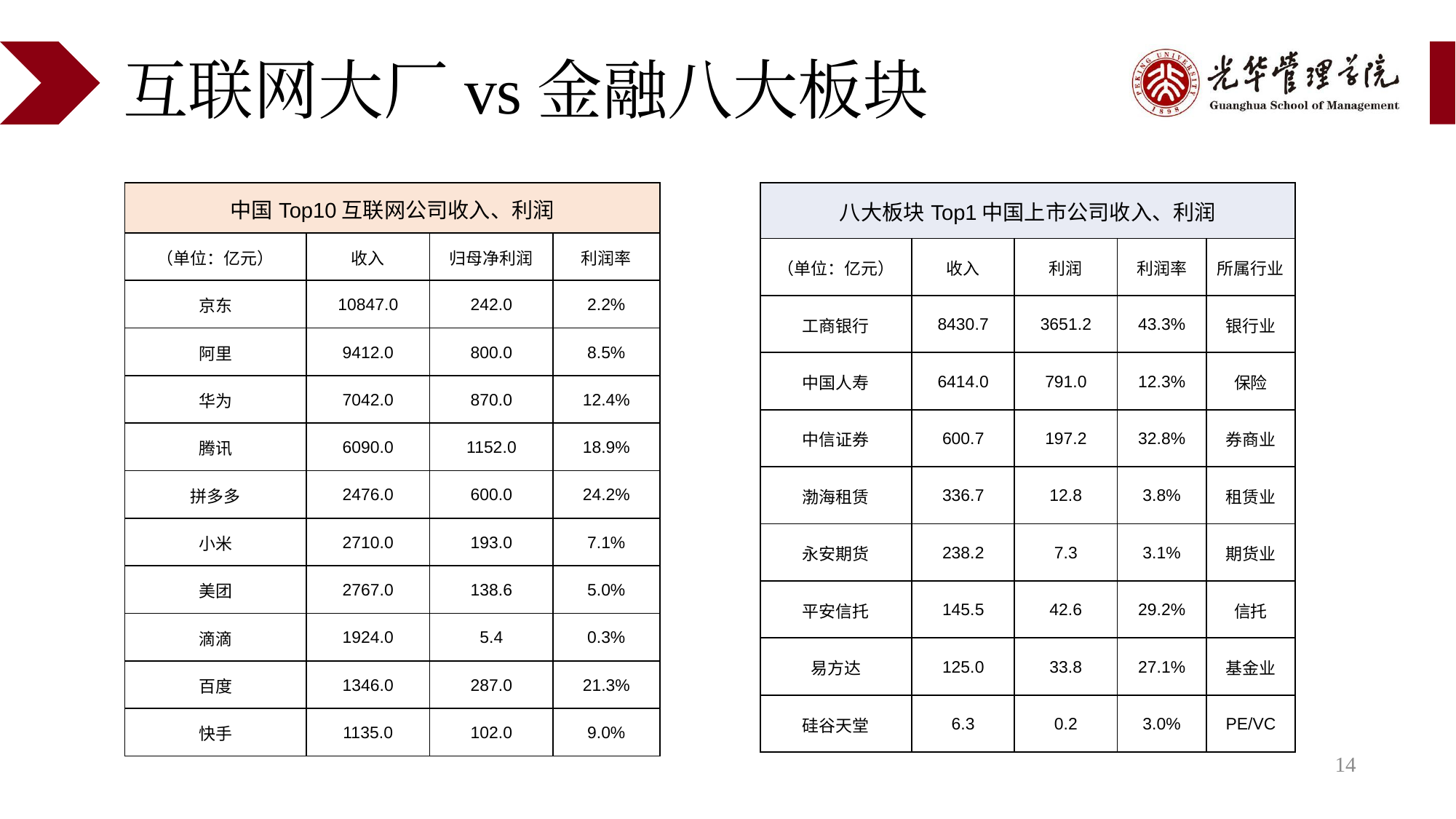

# 互联网大厂vs金融八大板块
| 中国Top10互联网公司收入、利润 |  |  |  |
| --- | --- | --- | --- |
| （单位：亿元） | 收入 | 归母净利润 | 利润率 |
| 京东 | 10847.0 | 242.0 | 2.2% |
| 阿里 | 9412.0 | 800.0 | 8.5% |
| 华为 | 7042.0 | 870.0 | 12.4% |
| 腾讯 | 6090.0 | 1152.0 | 18.9% |
| 拼多多 | 2476.0 | 600.0 | 24.2% |
| 小米 | 2710.0 | 193.0 | 7.1% |
| 美团 | 2767.0 | 138.6 | 5.0% |
| 滴滴 | 1924.0 | 5.4 | 0.3% |
| 百度 | 1346.0 | 287.0 | 21.3% |
| 快手 | 1135.0 | 102.0 | 9.0% |
| 八大板块Top1中国上市公司收入、利润 |  |  |  |  |
| --- | --- | --- | --- | --- |
| （单位：亿元） | 收入 | 利润 | 利润率 | 所属行业 |
| 工商银行 | 8430.7 | 3651.2 | 43.3% | 银行业 |
| 中国人寿 | 6414.0 | 791.0 | 12.3% | 保险 |
| 中信证券 | 600.7 | 197.2 | 32.8% | 券商业 |
| 渤海租赁 | 336.7 | 12.8 | 3.8% | 租赁业 |
| 永安期货 | 238.2 | 7.3 | 3.1% | 期货业 |
| 平安信托 | 145.5 | 42.6 | 29.2% | 信托 |
| 易方达 | 125.0 | 33.8 | 27.1% | 基金业 |
| 硅谷天堂 | 6.3 | 0.2 | 3.0% | PE/VC |
14